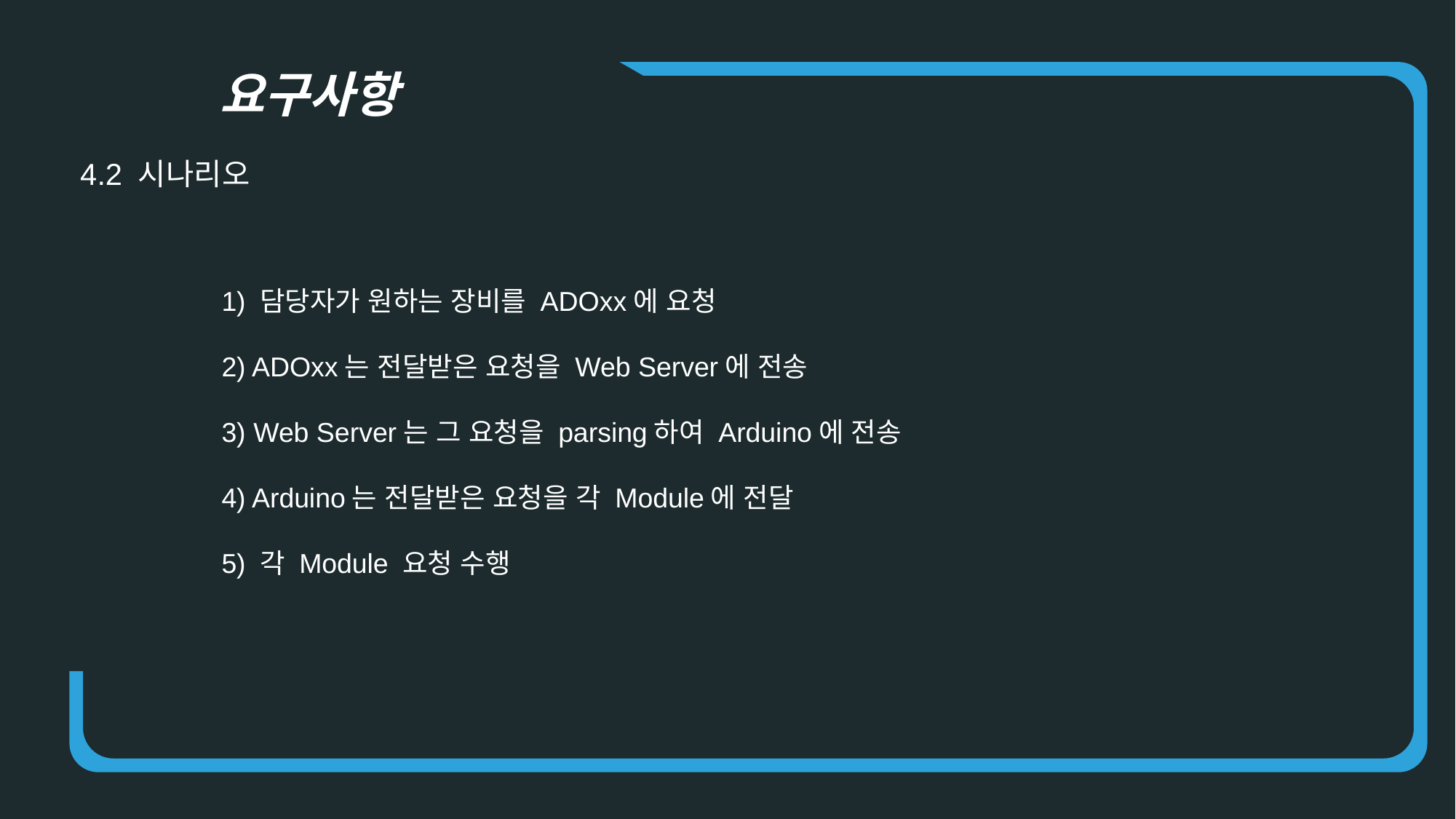

요구사항

4.2 시나리오

1) 담당자가 원하는 장비를 ADOxx에 요청

2) ADOxx는 전달받은 요청을 Web Server에 전송

3) Web Server는 그 요청을 parsing하여 Arduino에 전송

4) Arduino는 전달받은 요청을 각 Module에 전달

5) 각 Module 요청 수행